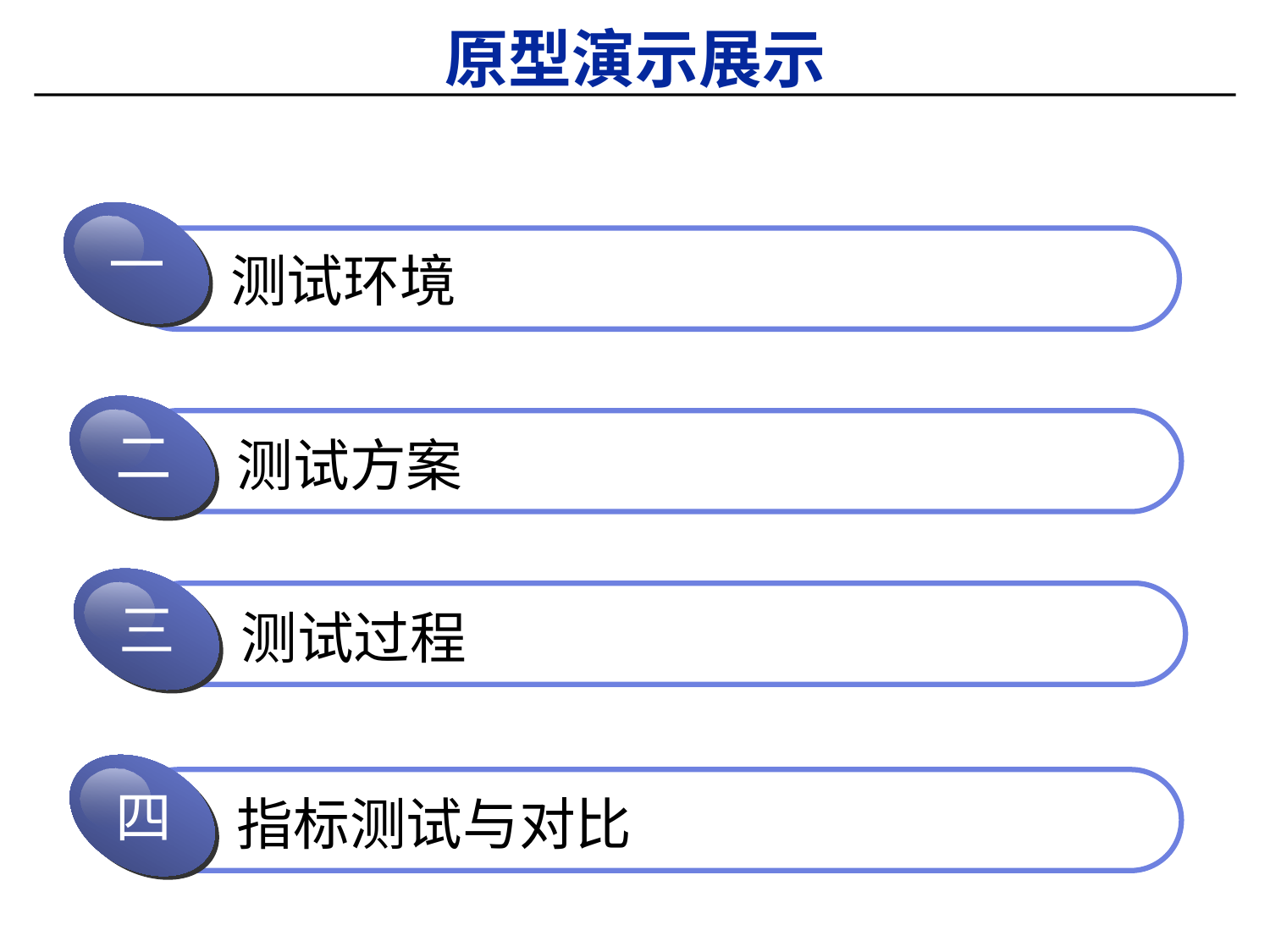

# 原型演示展示

一

测试环境

二

测试方案

三

测试过程

四

指标测试与对比